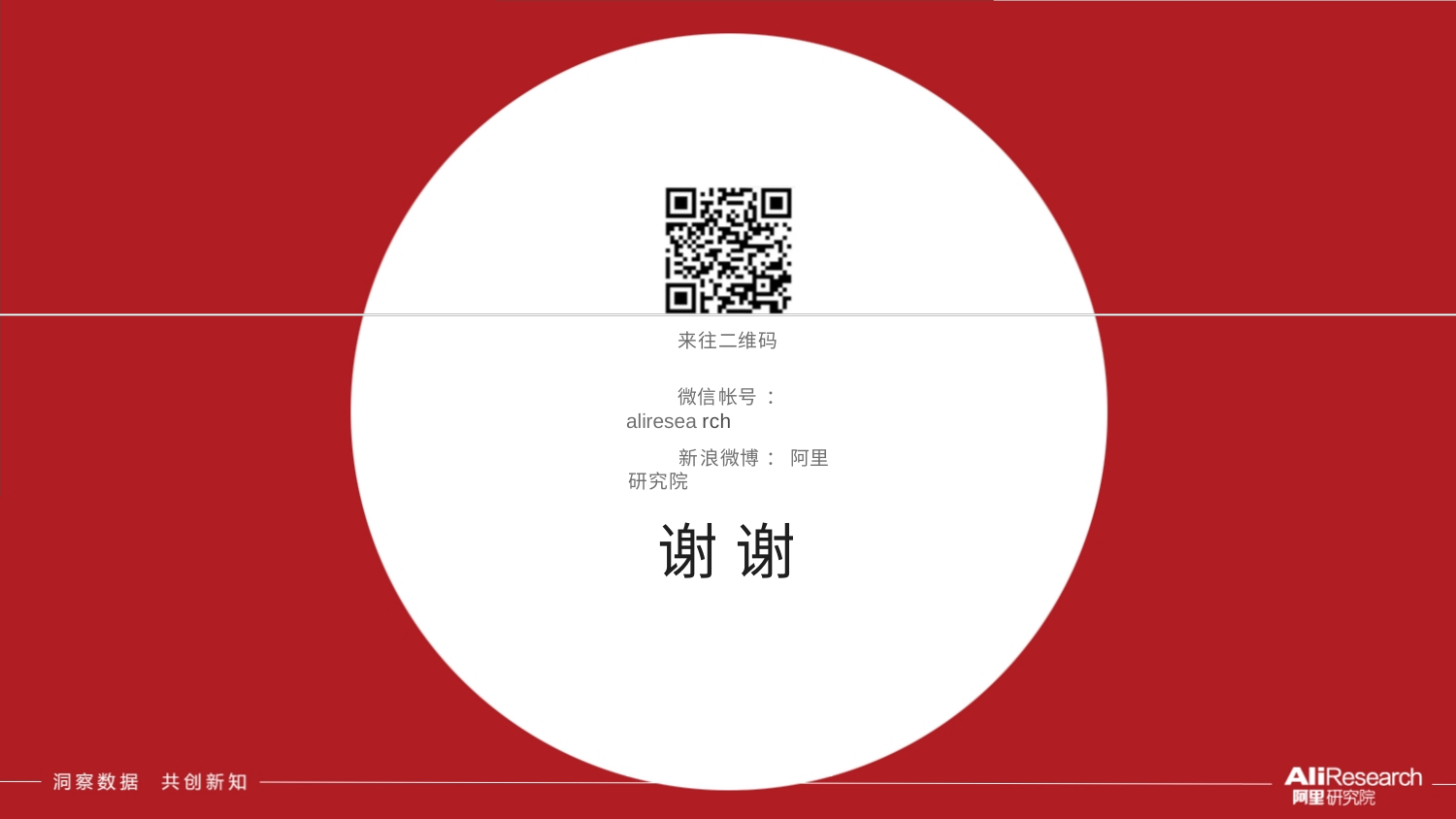

来往二维码

微信帐号 ：aliresea rch
新浪微博 ：阿里研究院
谢 谢